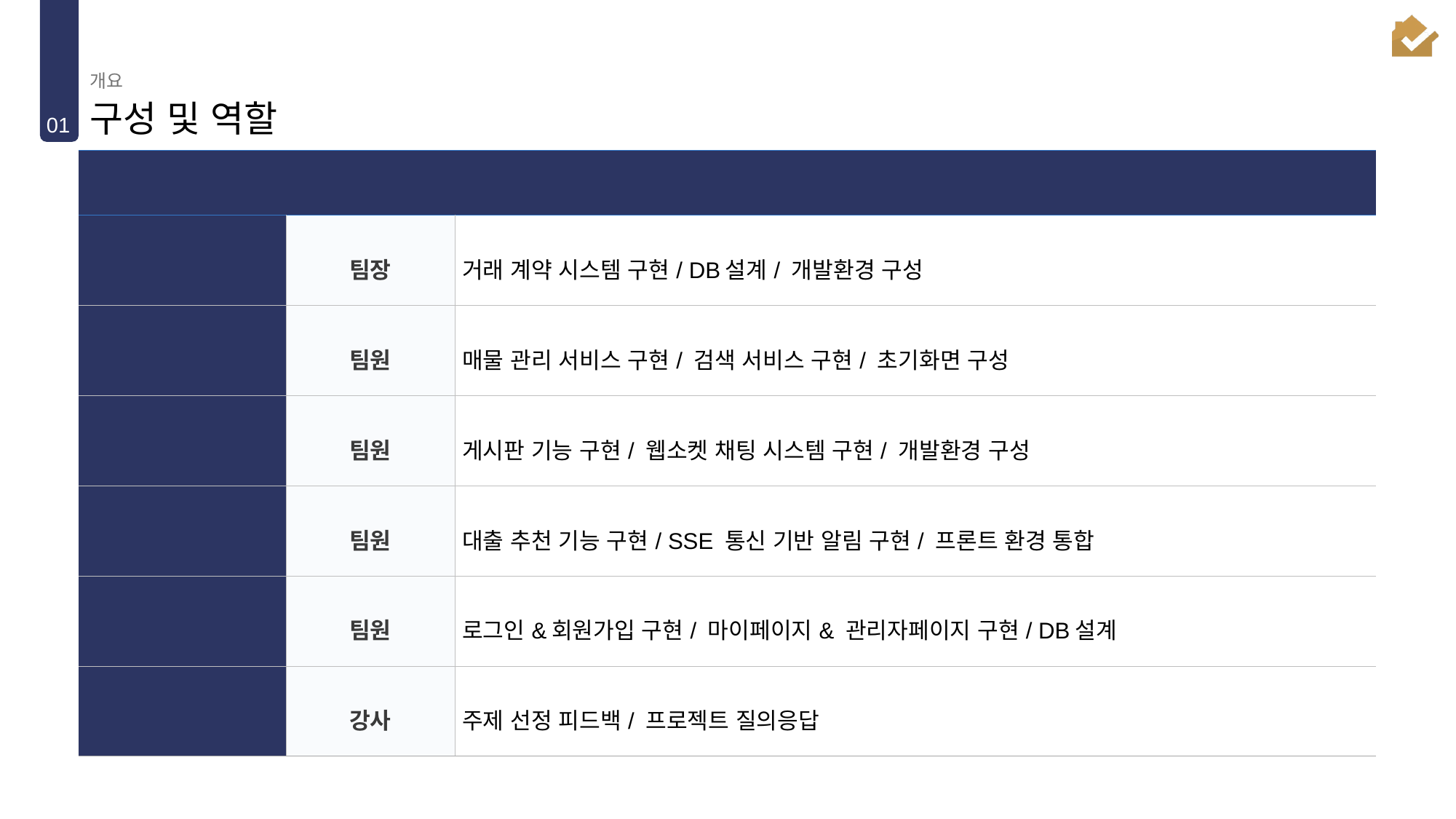

개요
# 구성 및 역할
01
| 훈련생 | 역할 | 담당 업무 |
| --- | --- | --- |
| 이태한 | 팀장 | 거래 계약 시스템 구현/ DB설계/ 개발환경 구성 |
| 박설 | 팀원 | 매물 관리 서비스 구현/ 검색 서비스 구현/ 초기화면 구성 |
| 김광진 | 팀원 | 게시판 기능 구현/ 웹소켓 채팅 시스템 구현/ 개발환경 구성 |
| 전운종 | 팀원 | 대출 추천 기능 구현/ SSE 통신 기반 알림 구현/ 프론트 환경 통합 |
| 김은정 | 팀원 | 로그인&회원가입 구현/ 마이페이지& 관리자페이지 구현/ DB설계 |
| 정 진 | 강사 | 주제 선정 피드백/ 프로젝트 질의응답 |